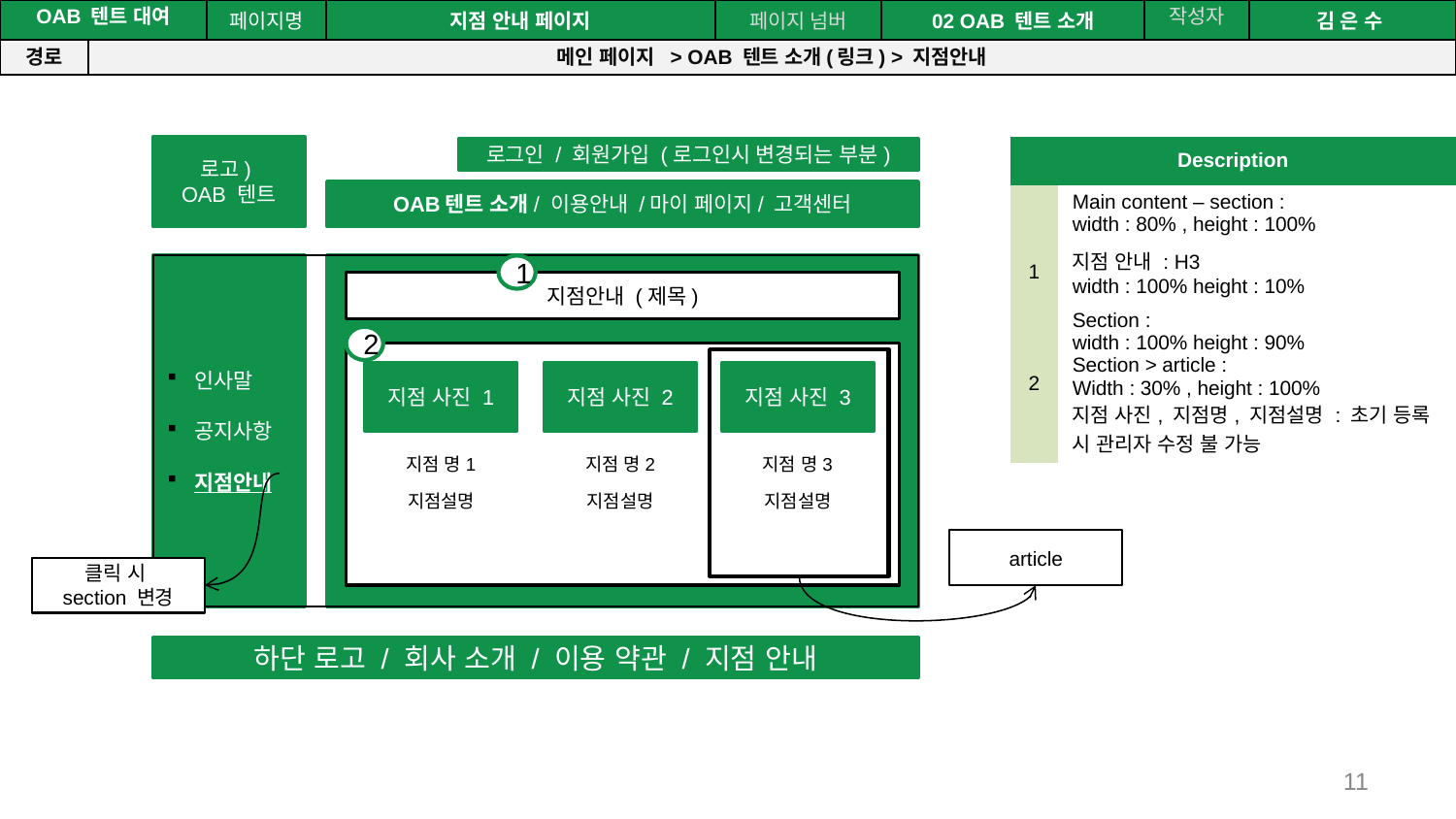

공간(오피스) 대여 시스템
| OAB 텐트 대여 |  | 페이지명 | 지점 안내 페이지 | 페이지 넘버 | 02 OAB 텐트 소개 | 작성자 | 김 은 수 |
| --- | --- | --- | --- | --- | --- | --- | --- |
| 경로 | 메인 페이지 > OAB 텐트 소개(링크) > 지점안내 |  |  |  |  |  |  |
로고)
OAB 텐트
| Description |  |
| --- | --- |
|  | Main content – section : width : 80% , height : 100% |
| 1 | 지점 안내 : H3 width : 100% height : 10% |
| 2 | Section : width : 100% height : 90% Section > article : Width : 30% , height : 100% 지점 사진, 지점명, 지점설명 : 초기 등록 시 관리자 수정 불 가능 |
로그인 / 회원가입 (로그인시 변경되는 부분)
OAB텐트 소개/ 이용안내 /마이 페이지/ 고객센터
1
인사말
공지사항
지점안내

지점안내 (제목)
2

지점 사진 1
지점 사진 2
지점 사진 3
지점 명1
지점 명2
지점 명3
지점설명
지점설명
지점설명
article
클릭 시
section 변경
하단 로고 / 회사 소개 / 이용 약관 / 지점 안내
11